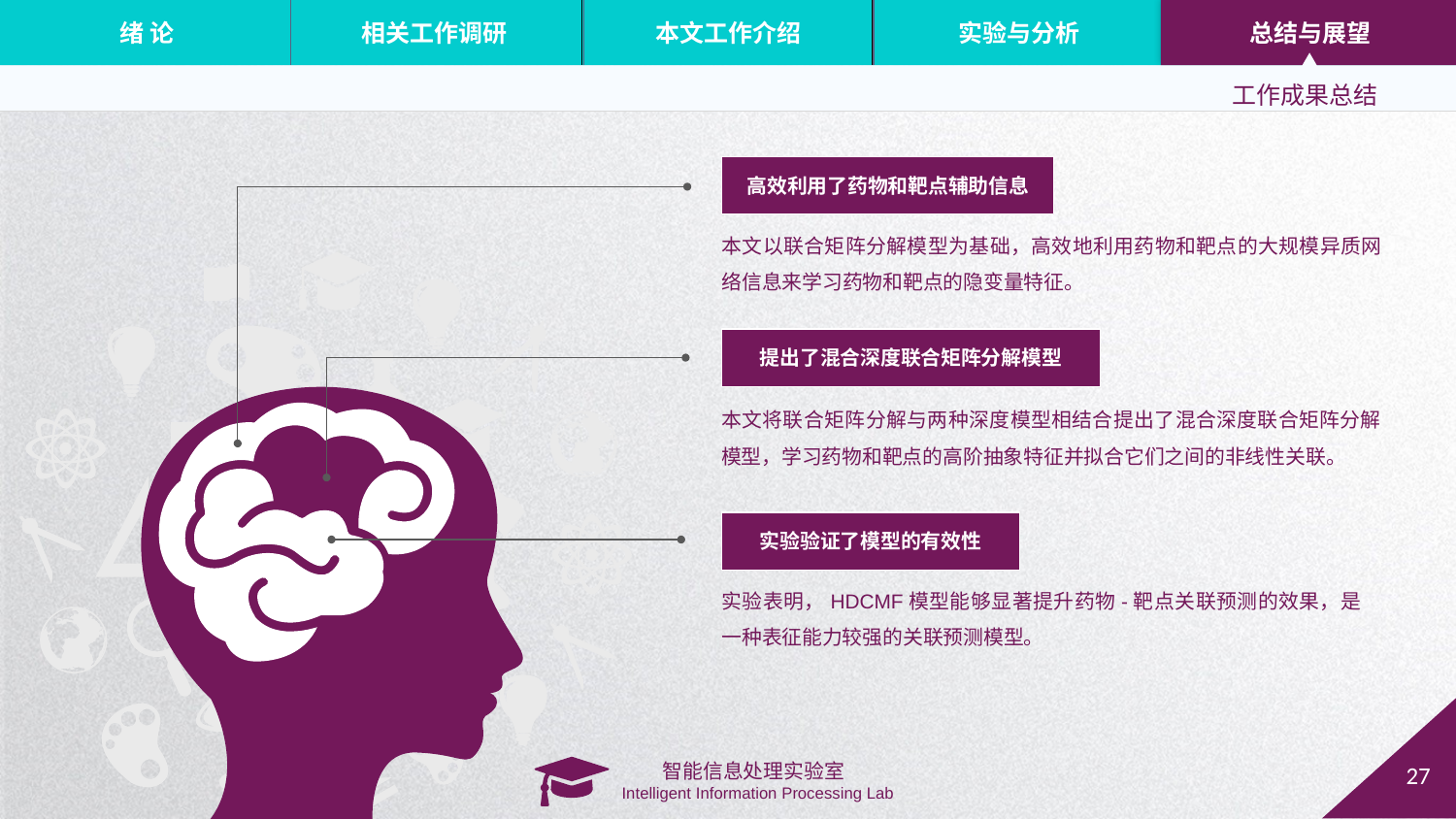

工作成果总结
高效利用了药物和靶点辅助信息

本文以联合矩阵分解模型为基础，高效地利用药物和靶点的大规模异质网络信息来学习药物和靶点的隐变量特征。

提出了混合深度联合矩阵分解模型

本文将联合矩阵分解与两种深度模型相结合提出了混合深度联合矩阵分解模型，学习药物和靶点的高阶抽象特征并拟合它们之间的非线性关联。
实验验证了模型的有效性

实验表明，HDCMF模型能够显著提升药物-靶点关联预测的效果，是一种表征能力较强的关联预测模型。
27